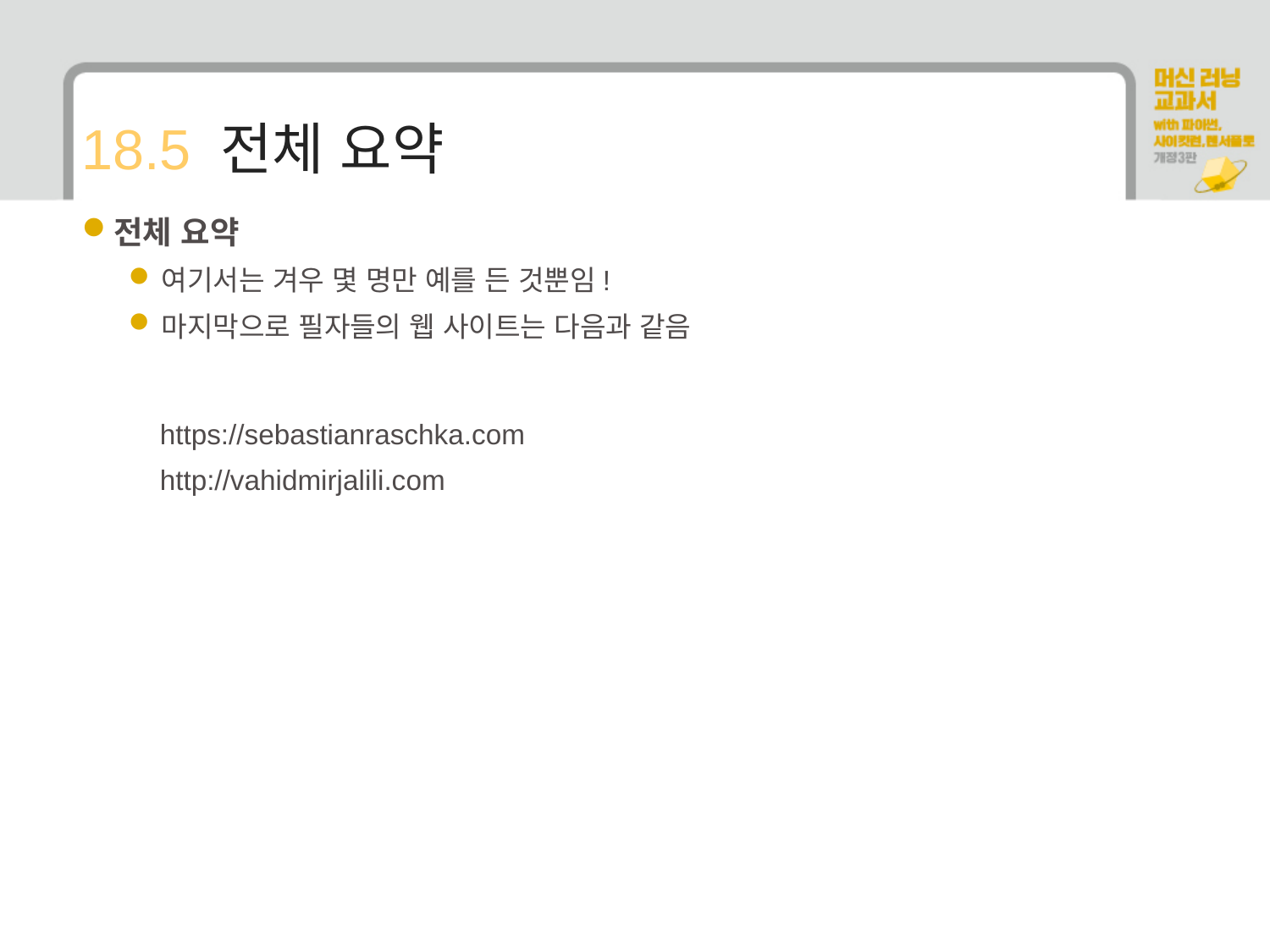

# 18.5 전체 요약
전체 요약
여기서는 겨우 몇 명만 예를 든 것뿐임!
마지막으로 필자들의 웹 사이트는 다음과 같음

    https://sebastianraschka.com
    http://vahidmirjalili.com